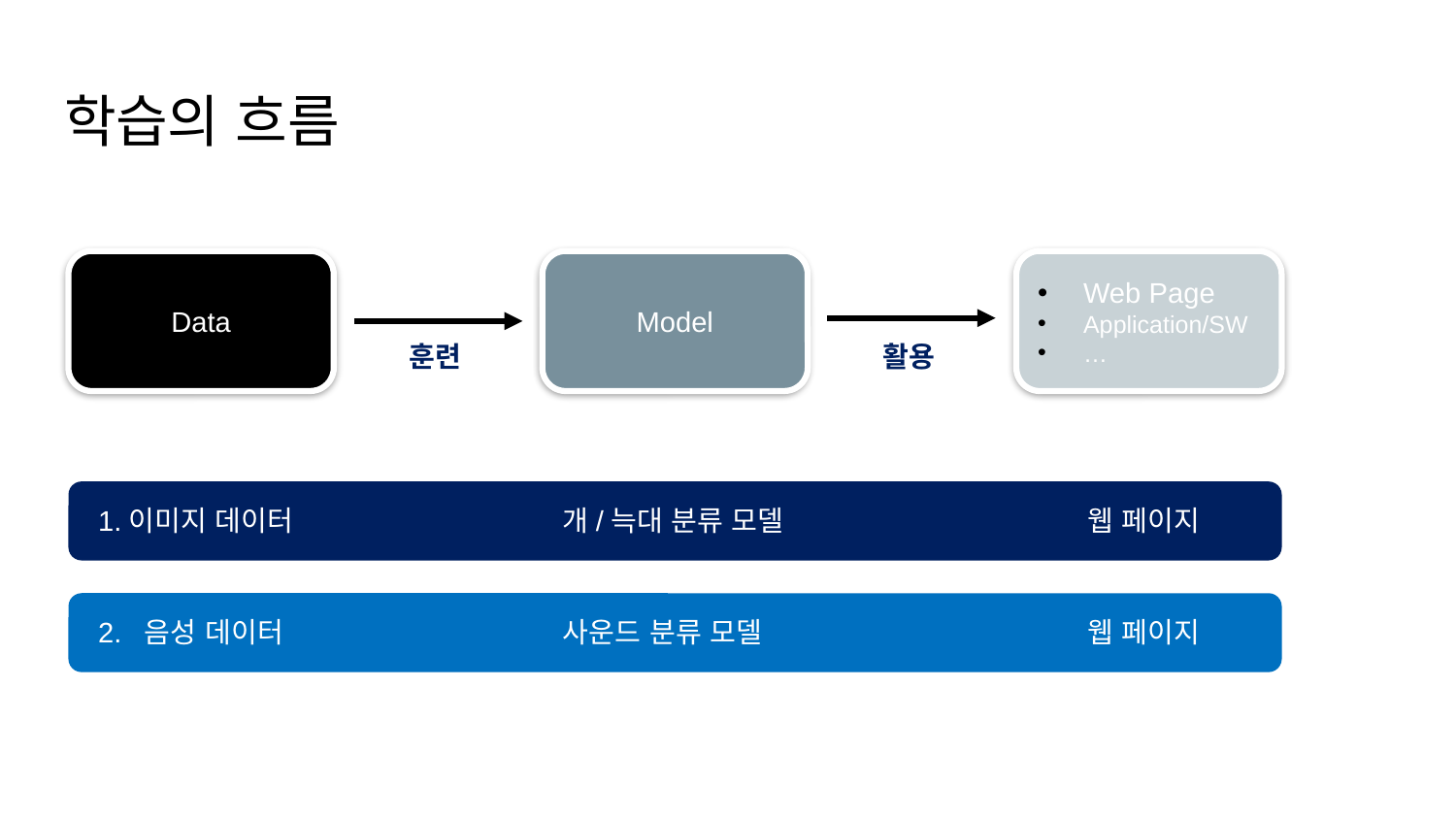

# 학습의 흐름
Data
Model
Web Page
Application/SW
…
활용
훈련

1.이미지 데이터
개/늑대 분류 모델
웹 페이지

2.  음성 데이터
사운드 분류 모델
웹 페이지